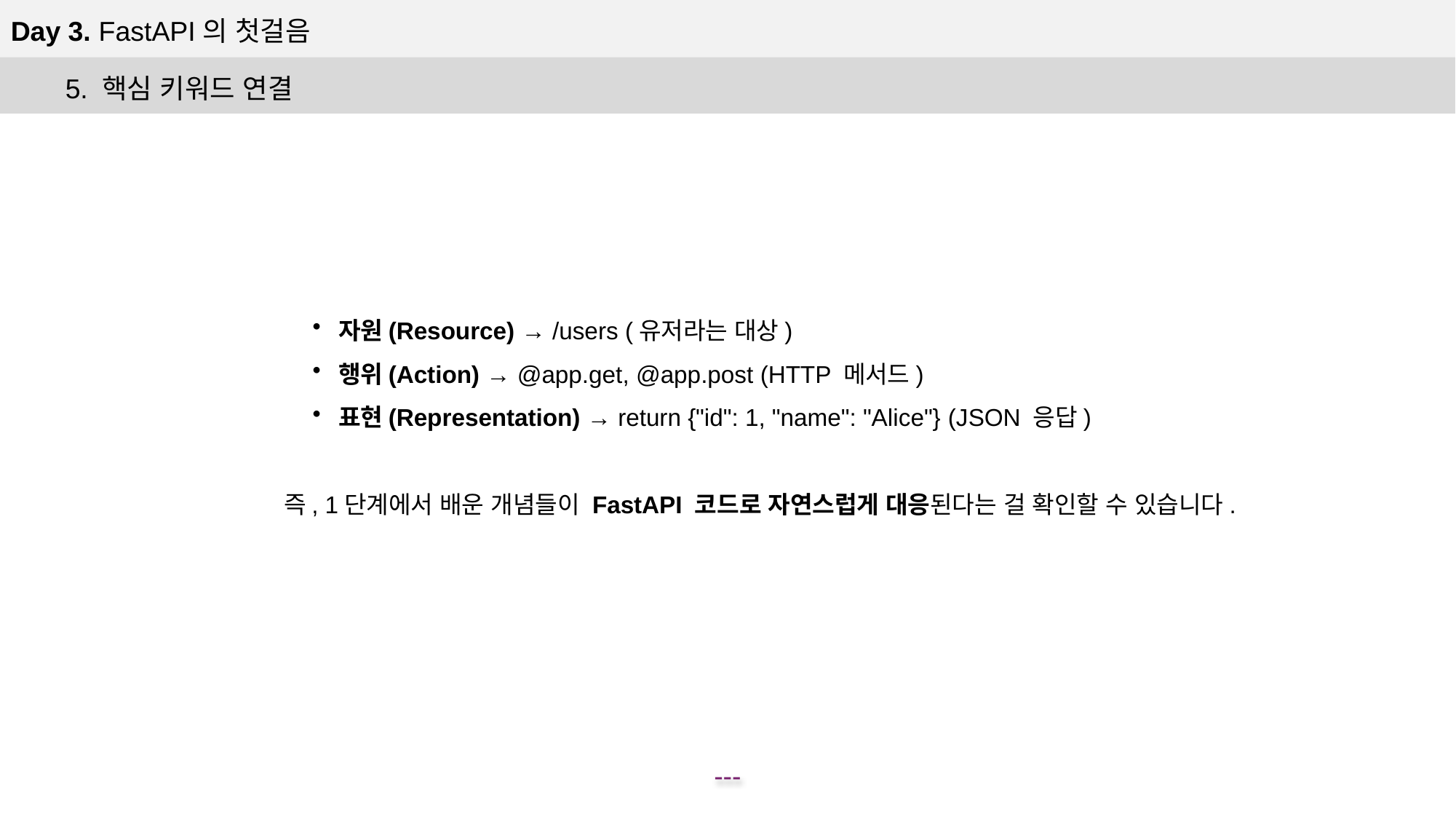

Day 3. FastAPI의 첫걸음
5. 핵심 키워드 연결
자원(Resource) → /users (유저라는 대상)
행위(Action) → @app.get, @app.post (HTTP 메서드)
표현(Representation) → return {"id": 1, "name": "Alice"} (JSON 응답)

즉, 1단계에서 배운 개념들이 FastAPI 코드로 자연스럽게 대응된다는 걸 확인할 수 있습니다.
---